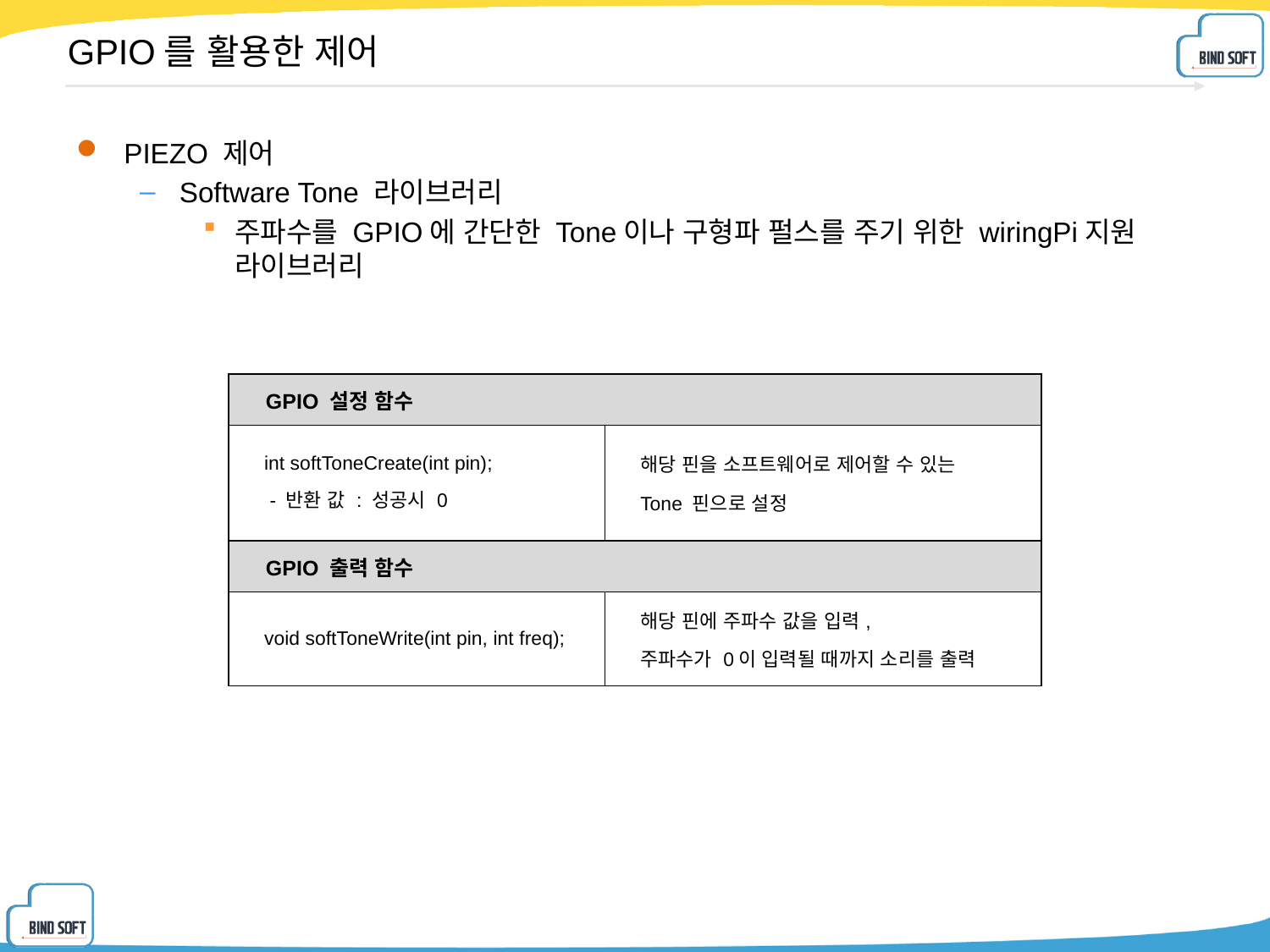

# GPIO를 활용한 제어
PIEZO 제어
Software Tone 라이브러리
주파수를 GPIO에 간단한 Tone이나 구형파 펄스를 주기 위한 wiringPi지원 라이브러리

| GPIO 설정 함수 |  |
| --- | --- |
| int softToneCreate(int pin); - 반환 값 : 성공시 0 | 해당 핀을 소프트웨어로 제어할 수 있는 Tone 핀으로 설정 |
| GPIO 출력 함수 |  |
| void softToneWrite(int pin, int freq); | 해당 핀에 주파수 값을 입력, 주파수가 0이 입력될 때까지 소리를 출력 |